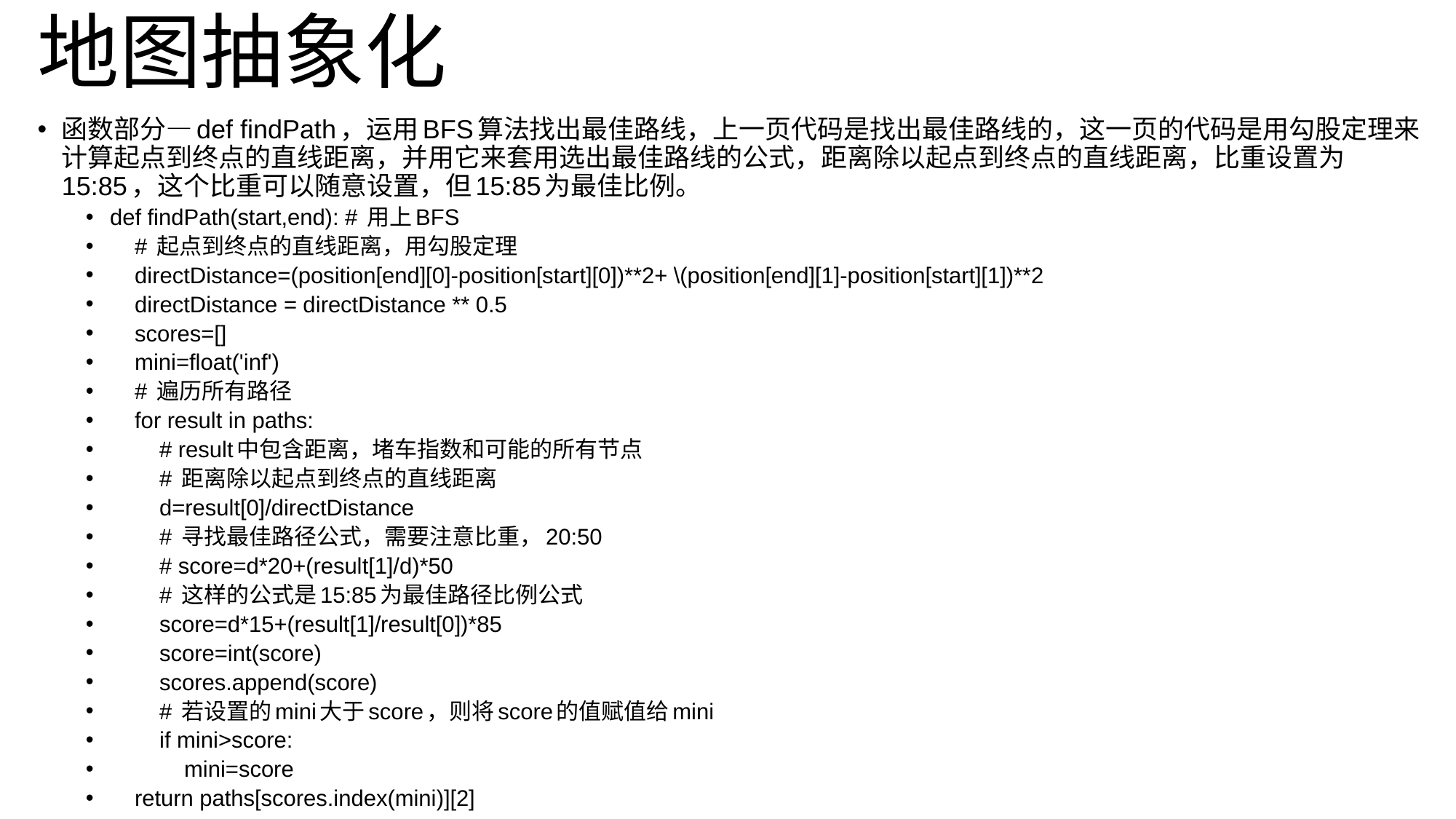

# 地图抽象化
函数部分—def findPath，运用BFS算法找出最佳路线，上一页代码是找出最佳路线的，这一页的代码是用勾股定理来计算起点到终点的直线距离，并用它来套用选出最佳路线的公式，距离除以起点到终点的直线距离，比重设置为15:85，这个比重可以随意设置，但15:85为最佳比例。
def findPath(start,end): # 用上BFS
    # 起点到终点的直线距离，用勾股定理
    directDistance=(position[end][0]-position[start][0])**2+ \(position[end][1]-position[start][1])**2
    directDistance = directDistance ** 0.5
    scores=[]
    mini=float('inf')
    # 遍历所有路径
    for result in paths:
        # result中包含距离，堵车指数和可能的所有节点
        # 距离除以起点到终点的直线距离
        d=result[0]/directDistance
        # 寻找最佳路径公式，需要注意比重，20:50
        # score=d*20+(result[1]/d)*50
        # 这样的公式是15:85为最佳路径比例公式
        score=d*15+(result[1]/result[0])*85
        score=int(score)
        scores.append(score)
        # 若设置的mini大于score，则将score的值赋值给mini
        if mini>score:
            mini=score
    return paths[scores.index(mini)][2]